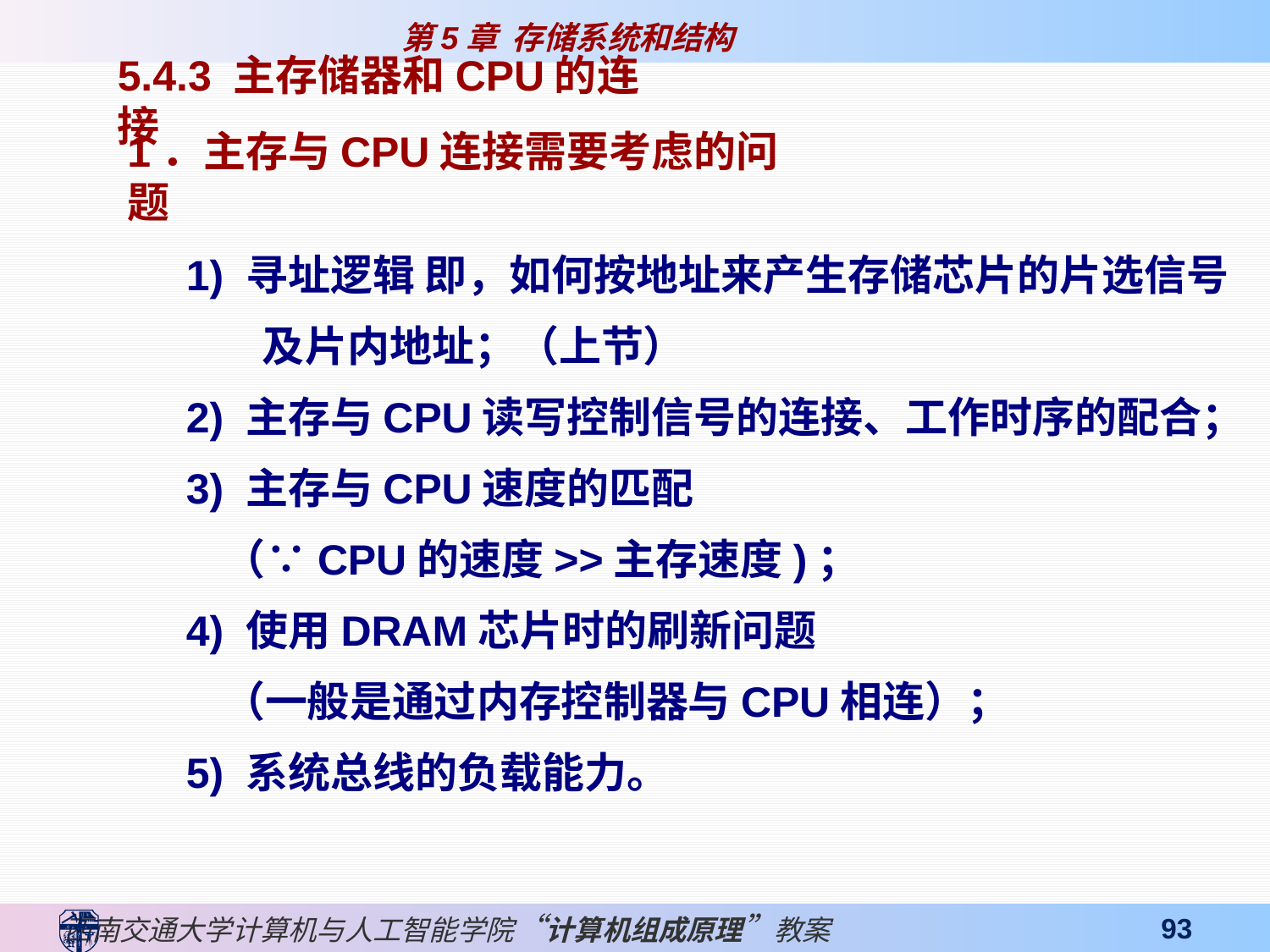

5.4.3 主存储器和CPU的连接
1．主存与CPU连接需要考虑的问题
 1) 寻址逻辑 即，如何按地址来产生存储芯片的片选信号及片内地址；（上节）
 2) 主存与CPU读写控制信号的连接、工作时序的配合；
 3) 主存与CPU速度的匹配
    （∵CPU的速度>>主存速度)；
 4) 使用DRAM芯片时的刷新问题
    （一般是通过内存控制器与CPU相连）；
 5) 系统总线的负载能力。